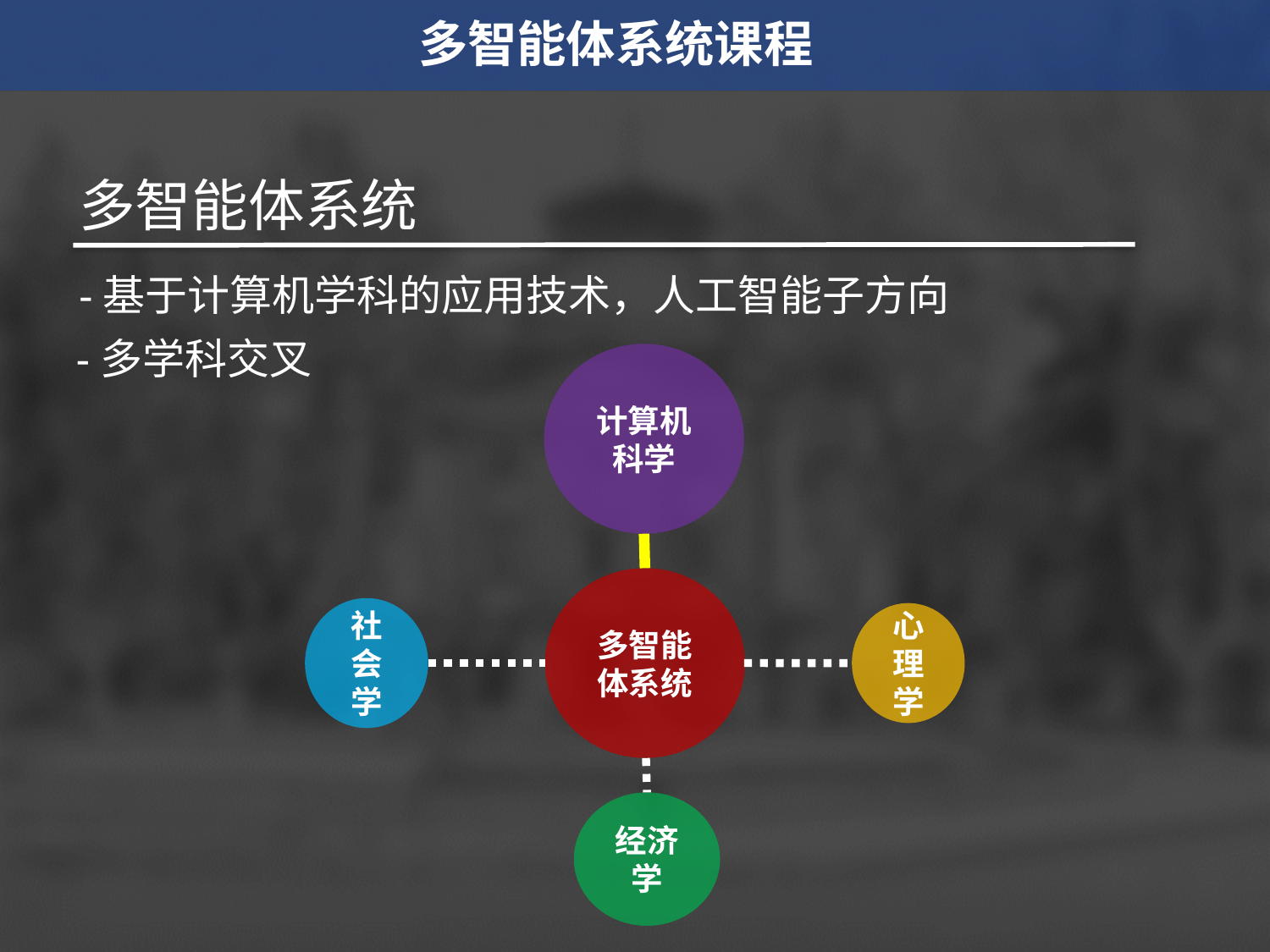

多智能体系统课程

多智能体系统
-基于计算机学科的应用技术，人工智能子方向
-多学科交叉
计算机科学
多智能体系统
社会学
心理学
经济学